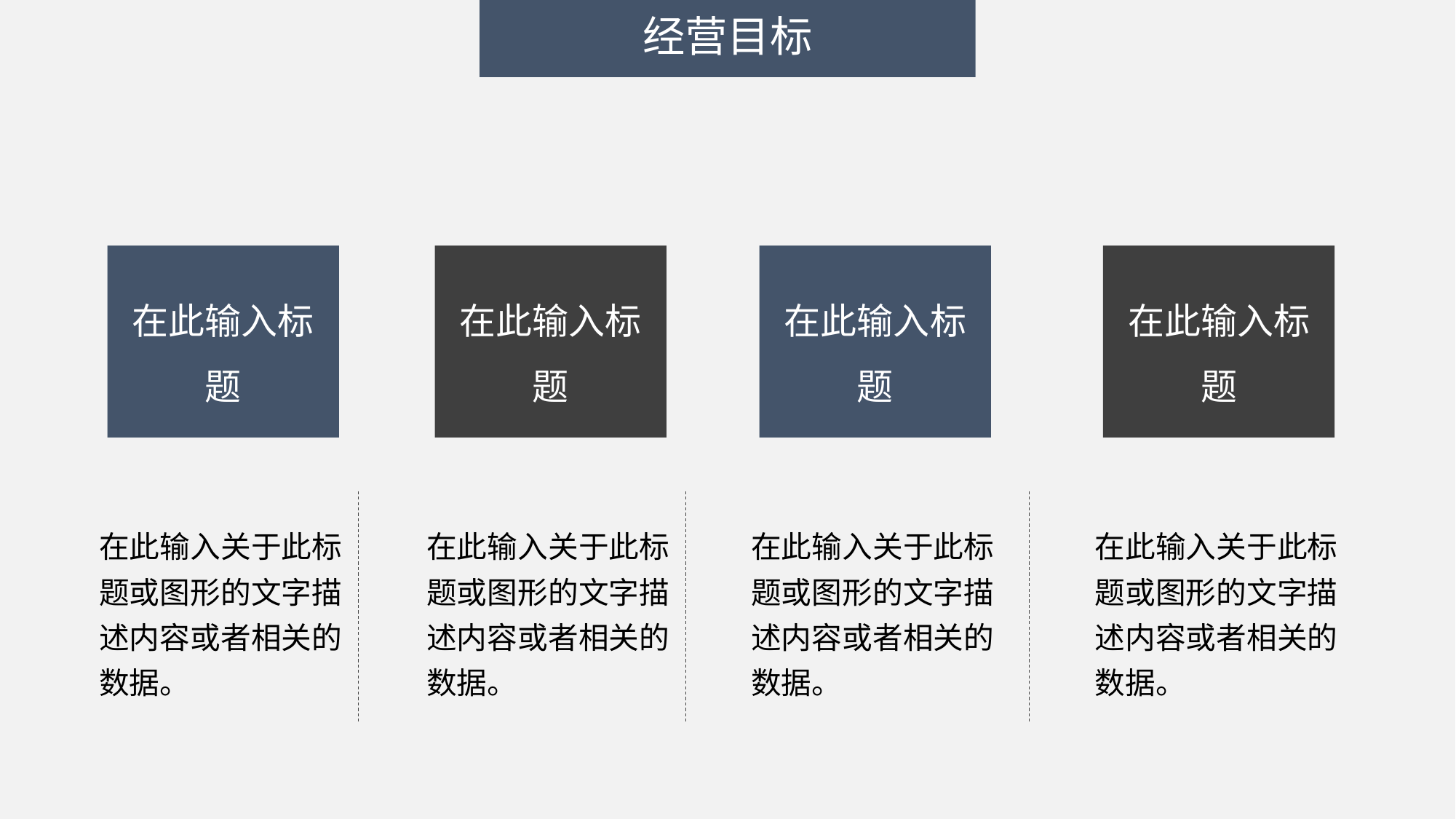

# 经营目标
在此输入标题
在此输入标题
在此输入标题
在此输入标题
在此输入关于此标题或图形的文字描述内容或者相关的数据。
在此输入关于此标题或图形的文字描述内容或者相关的数据。
在此输入关于此标题或图形的文字描述内容或者相关的数据。
在此输入关于此标题或图形的文字描述内容或者相关的数据。